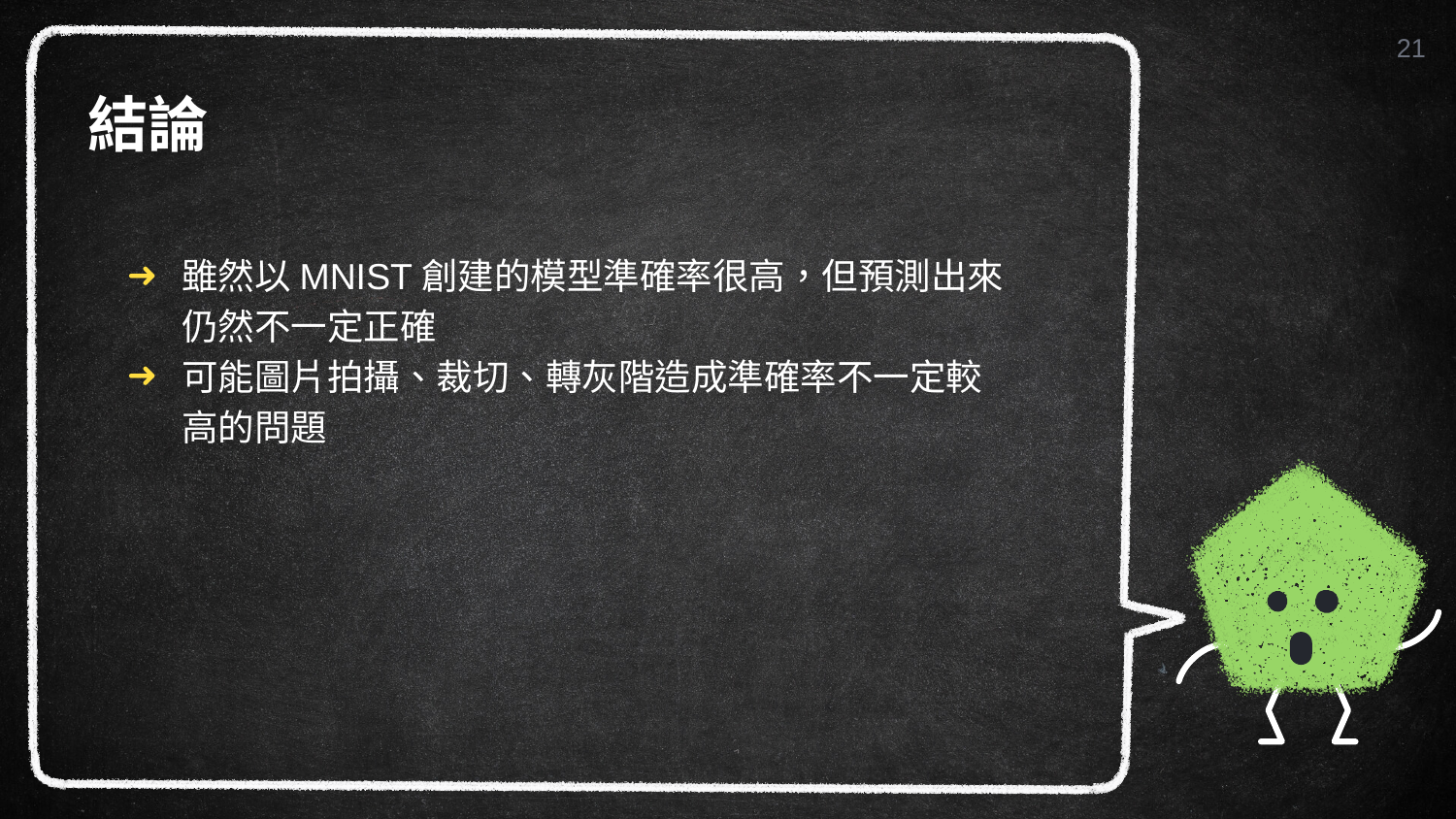

21
# 結論
雖然以MNIST創建的模型準確率很高，但預測出來仍然不一定正確
可能圖片拍攝、裁切、轉灰階造成準確率不一定較高的問題